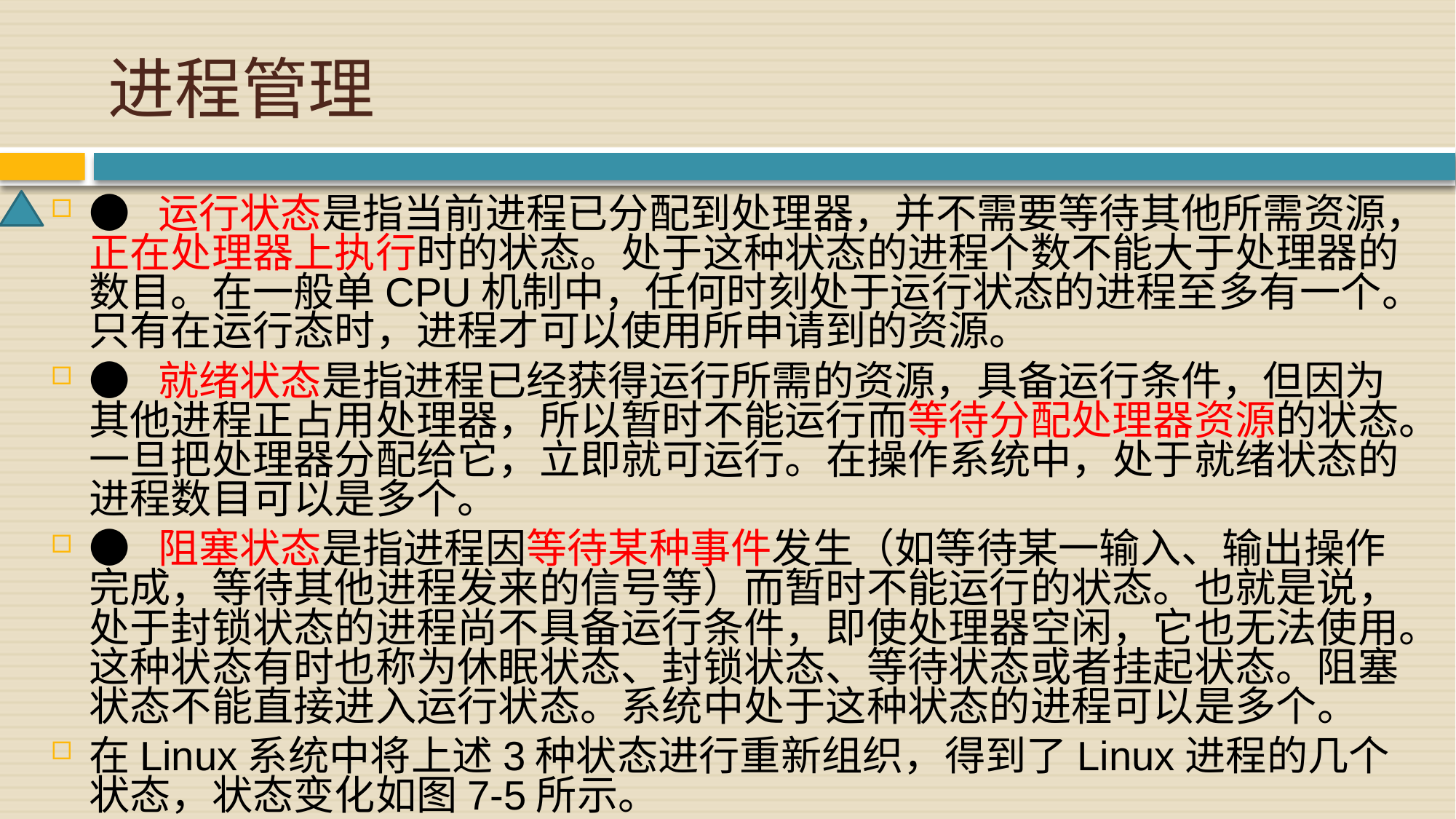

# 进程管理

●  运行状态是指当前进程已分配到处理器，并不需要等待其他所需资源，正在处理器上执行时的状态。处于这种状态的进程个数不能大于处理器的数目。在一般单CPU机制中，任何时刻处于运行状态的进程至多有一个。只有在运行态时，进程才可以使用所申请到的资源。
●  就绪状态是指进程已经获得运行所需的资源，具备运行条件，但因为其他进程正占用处理器，所以暂时不能运行而等待分配处理器资源的状态。一旦把处理器分配给它，立即就可运行。在操作系统中，处于就绪状态的进程数目可以是多个。
●  阻塞状态是指进程因等待某种事件发生（如等待某一输入、输出操作完成，等待其他进程发来的信号等）而暂时不能运行的状态。也就是说，处于封锁状态的进程尚不具备运行条件，即使处理器空闲，它也无法使用。这种状态有时也称为休眠状态、封锁状态、等待状态或者挂起状态。阻塞状态不能直接进入运行状态。系统中处于这种状态的进程可以是多个。
在Linux系统中将上述3种状态进行重新组织，得到了Linux进程的几个状态，状态变化如图7-5所示。